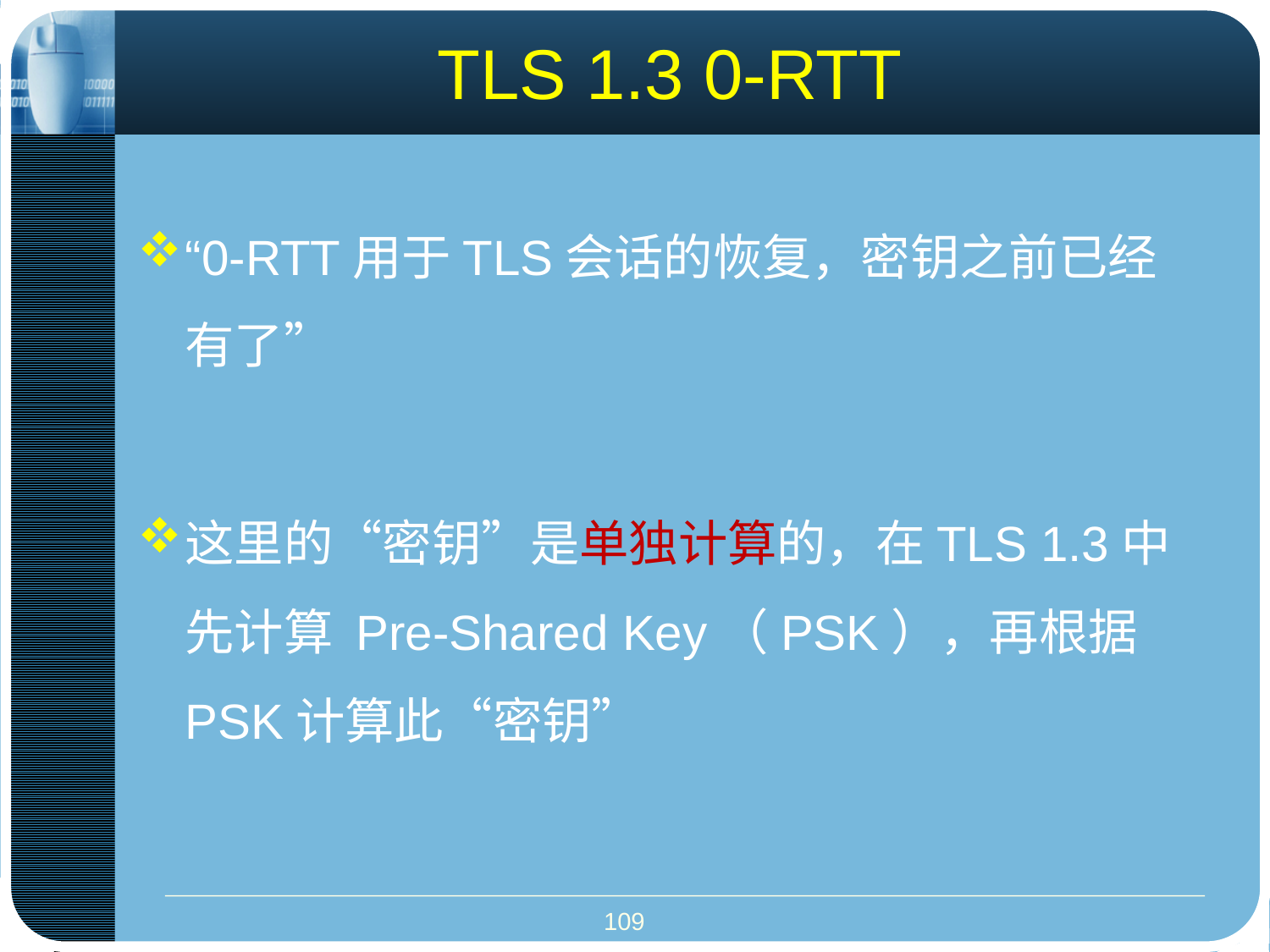

TLS 1.3 0-RTT

“0-RTT用于TLS会话的恢复，密钥之前已经有了”

这里的“密钥”是单独计算的，在TLS 1.3中先计算 Pre-Shared Key（PSK），再根据PSK计算此“密钥”
109